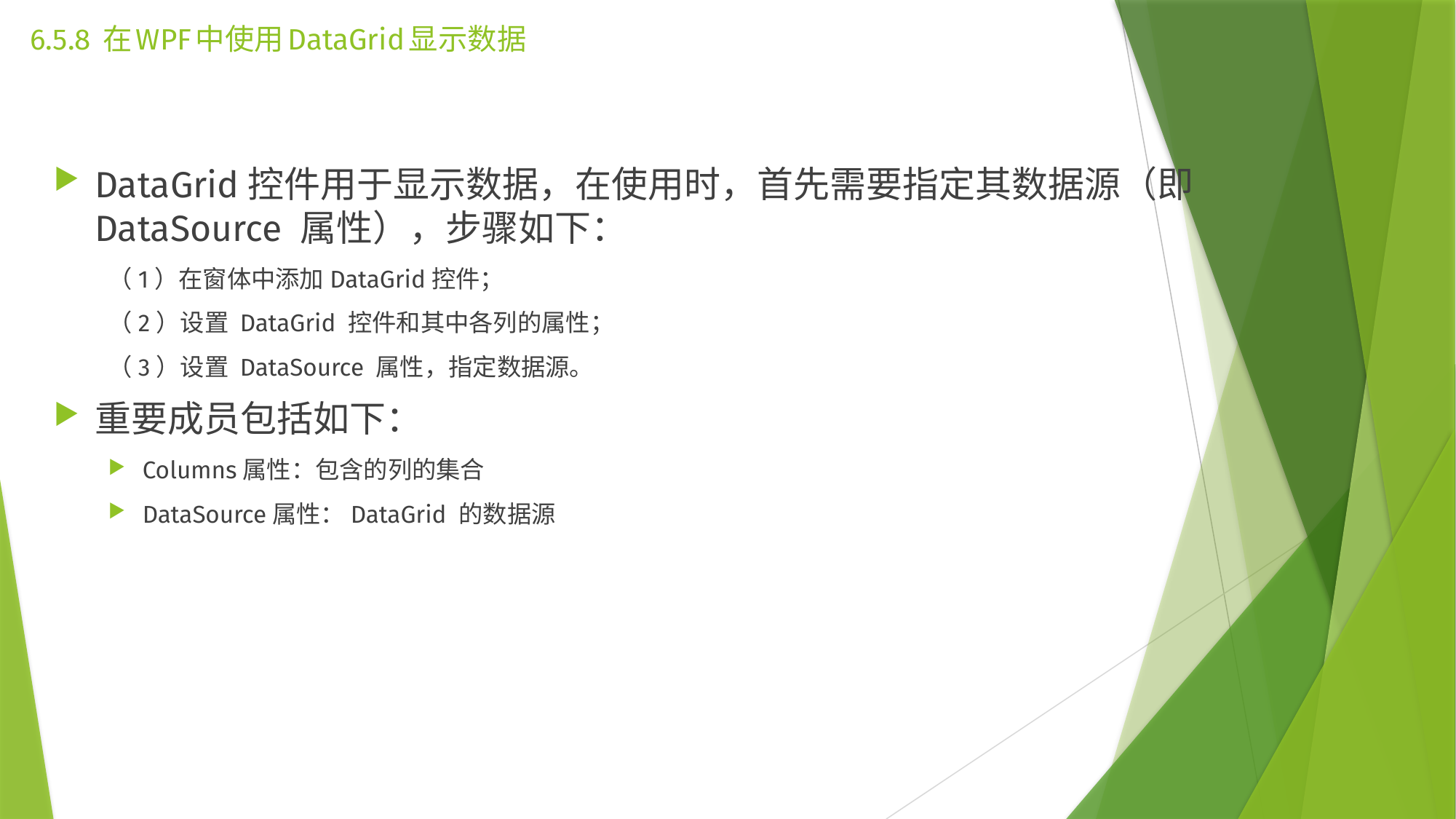

# 6.5.8 在WPF中使用DataGrid显示数据
DataGrid控件用于显示数据，在使用时，首先需要指定其数据源（即DataSource 属性），步骤如下：
（1）在窗体中添加DataGrid控件；
（2）设置 DataGrid 控件和其中各列的属性；
（3）设置 DataSource 属性，指定数据源。
重要成员包括如下：
Columns属性：包含的列的集合
DataSource属性：DataGrid 的数据源